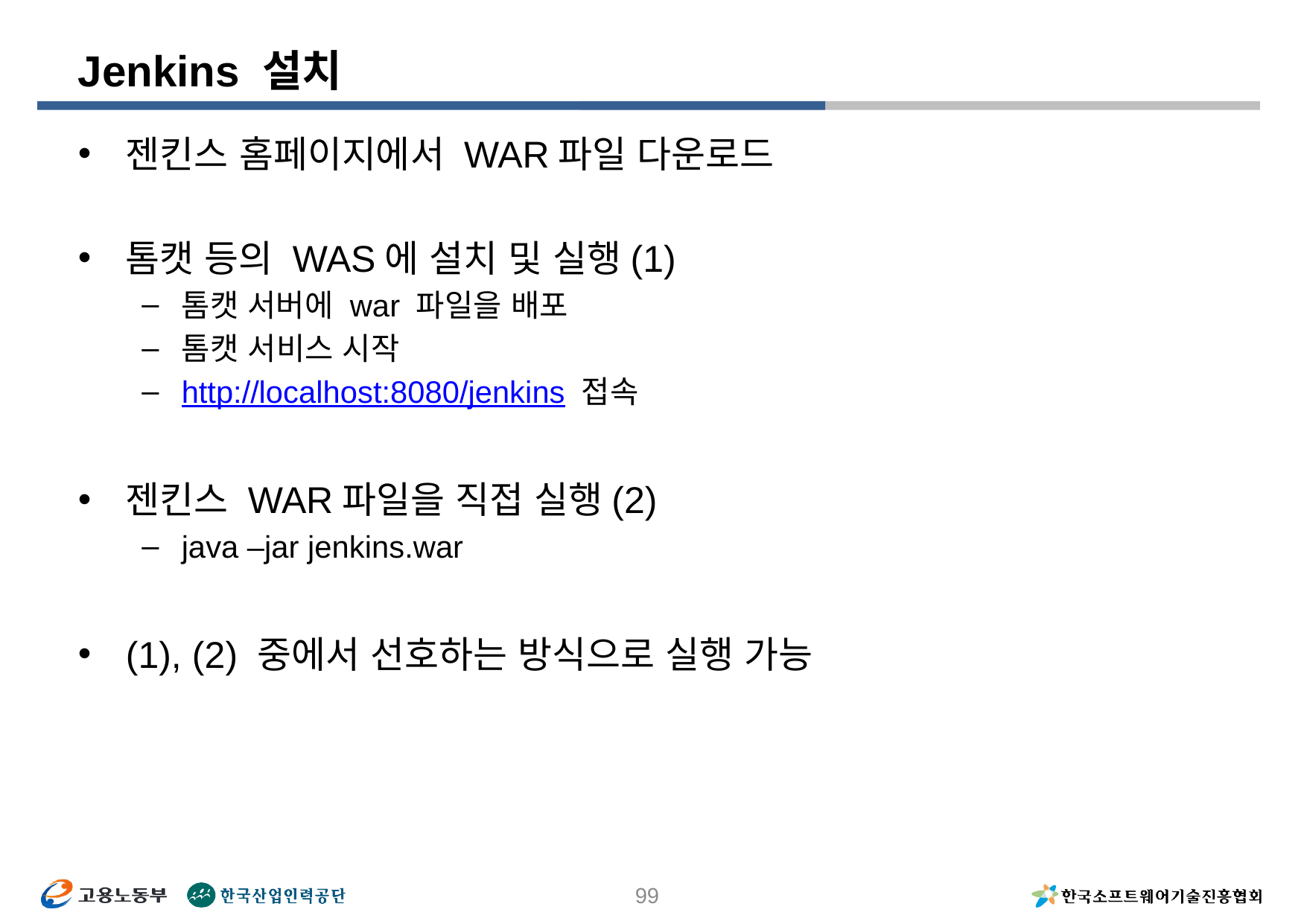

# Jenkins 설치
젠킨스 홈페이지에서 WAR파일 다운로드

톰캣 등의 WAS에 설치 및 실행(1)
톰캣 서버에 war 파일을 배포
톰캣 서비스 시작
http://localhost:8080/jenkins 접속

젠킨스 WAR파일을 직접 실행(2)
java –jar jenkins.war

(1), (2) 중에서 선호하는 방식으로 실행 가능
99